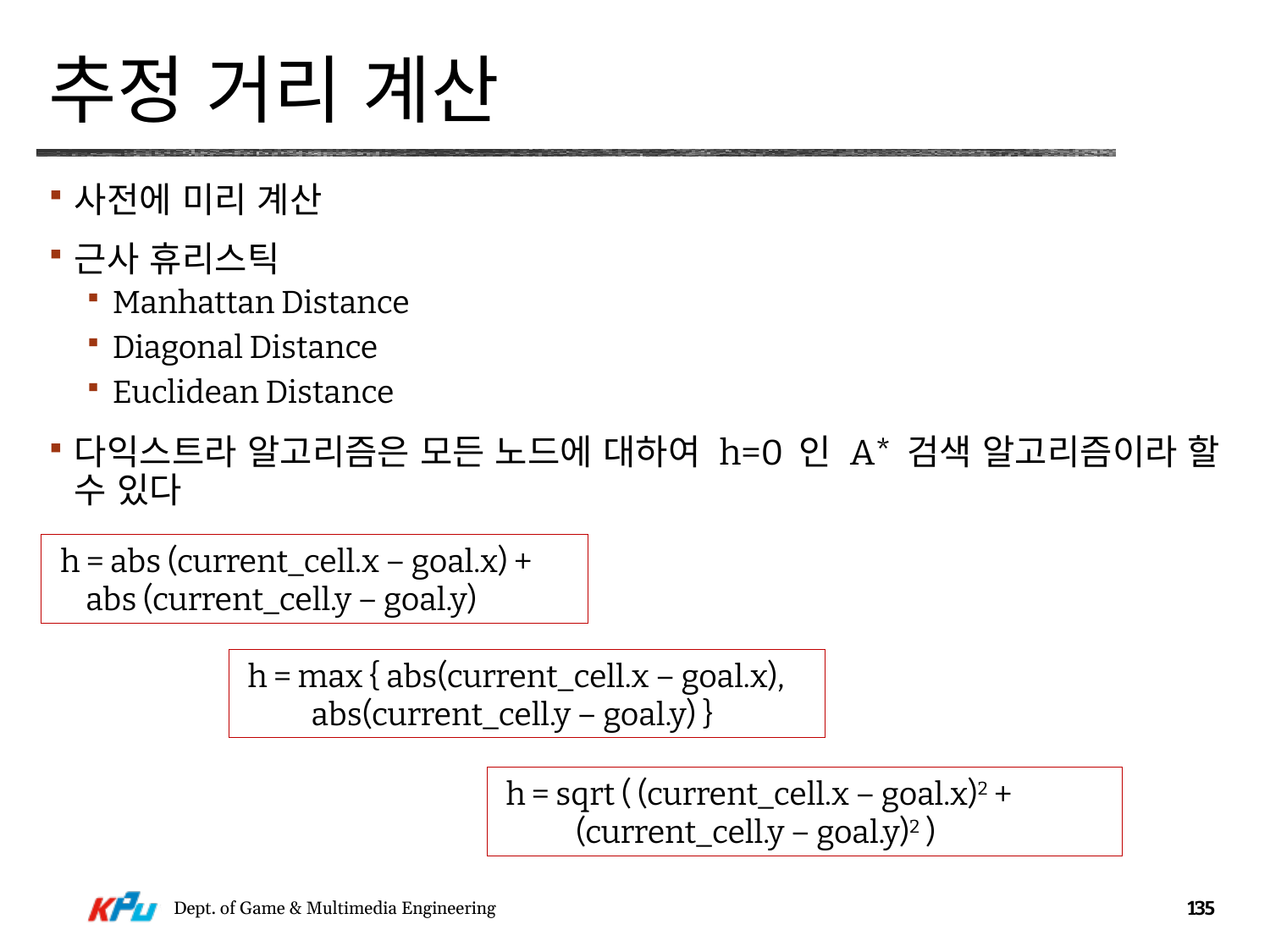

# 추정 거리 계산
사전에 미리 계산
근사 휴리스틱
Manhattan Distance
Diagonal Distance
Euclidean Distance
다익스트라 알고리즘은 모든 노드에 대하여 h=0 인 A* 검색 알고리즘이라 할 수 있다
 h = abs (current_cell.x – goal.x) +
     abs (current_cell.y – goal.y)
 h = max { abs(current_cell.x – goal.x),
           abs(current_cell.y – goal.y) }
 h = sqrt ( (current_cell.x – goal.x)2 +
            (current_cell.y – goal.y)2 )
Dept. of Game & Multimedia Engineering
135